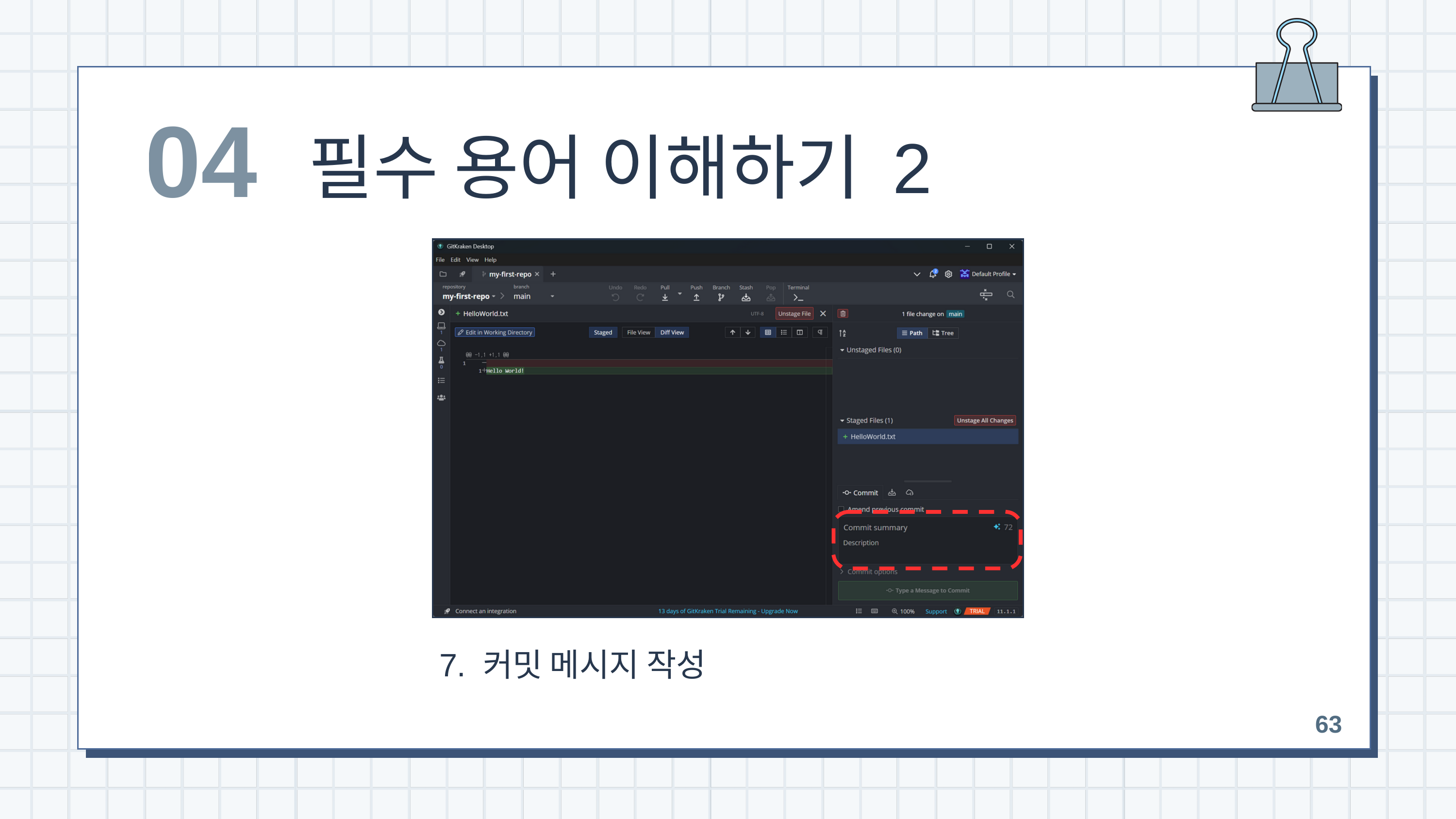

04
필수 용어 이해하기 2

   7. 커밋 메시지 작성
63